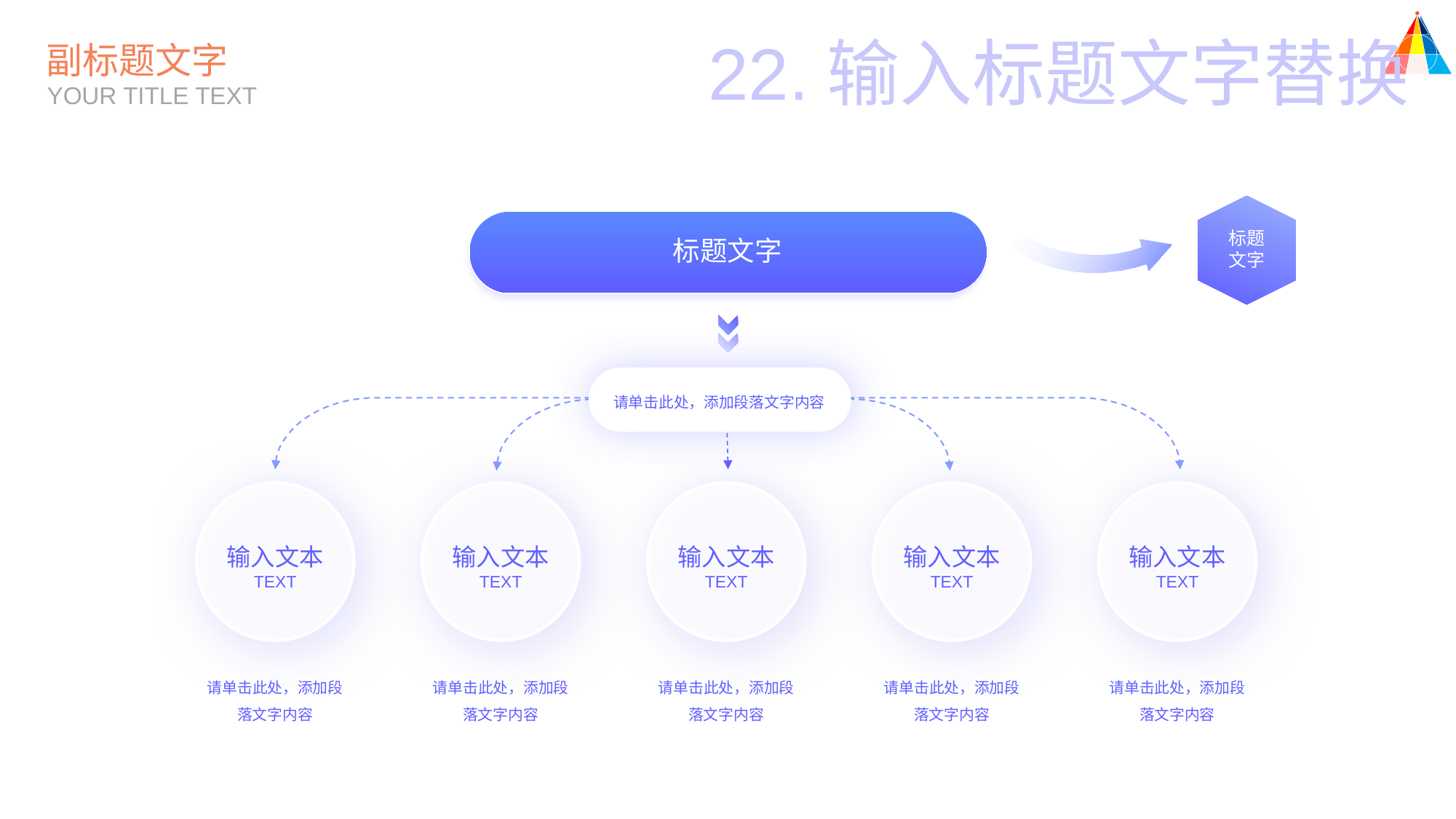

22.输入标题文字替换
副标题文字
YOUR TITLE TEXT

标题
文字
标题文字

请单击此处，添加段落文字内容

输入文本
TEXT

输入文本
TEXT

输入文本
TEXT

输入文本
TEXT

输入文本
TEXT
请单击此处，添加段落文字内容
请单击此处，添加段落文字内容
请单击此处，添加段落文字内容
请单击此处，添加段落文字内容
请单击此处，添加段落文字内容